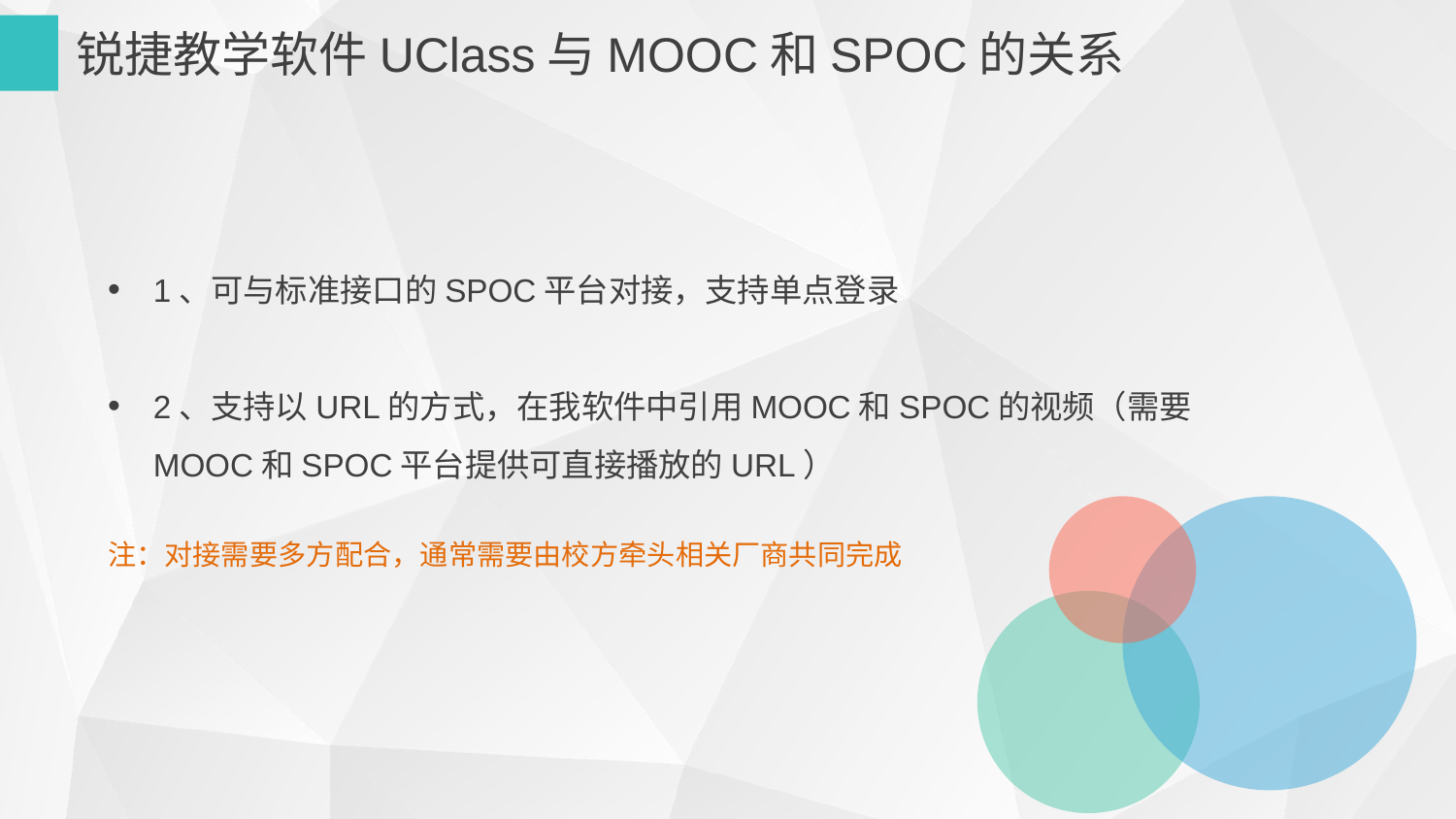

锐捷教学软件UClass与MOOC和SPOC的关系
1、可与标准接口的SPOC平台对接，支持单点登录

2、支持以URL的方式，在我软件中引用MOOC和SPOC的视频（需要MOOC和SPOC平台提供可直接播放的URL）

注：对接需要多方配合，通常需要由校方牵头相关厂商共同完成